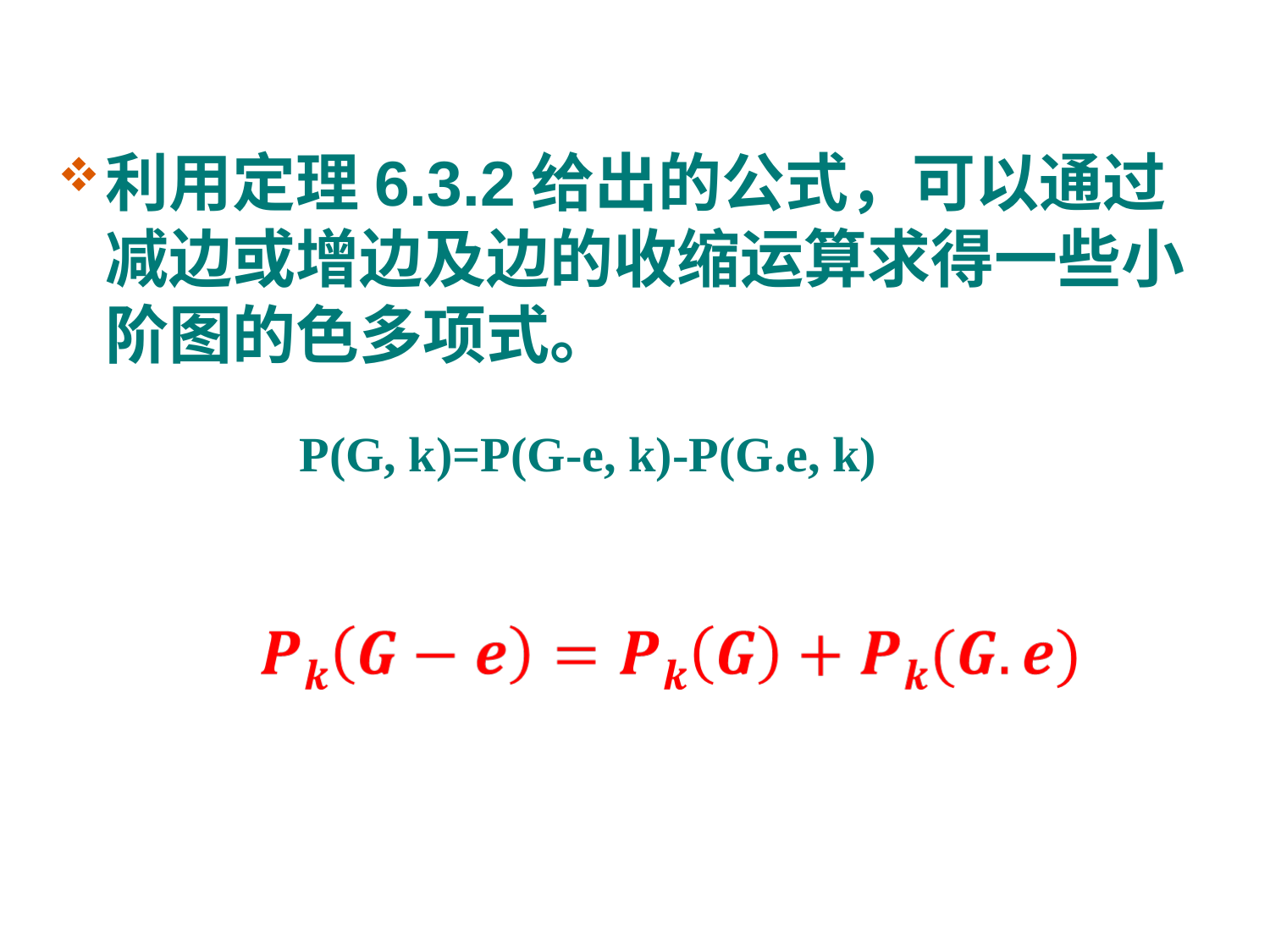

#
利用定理6.3.2给出的公式，可以通过减边或增边及边的收缩运算求得一些小阶图的色多项式。
P(G, k)=P(G-e, k)-P(G.e, k)